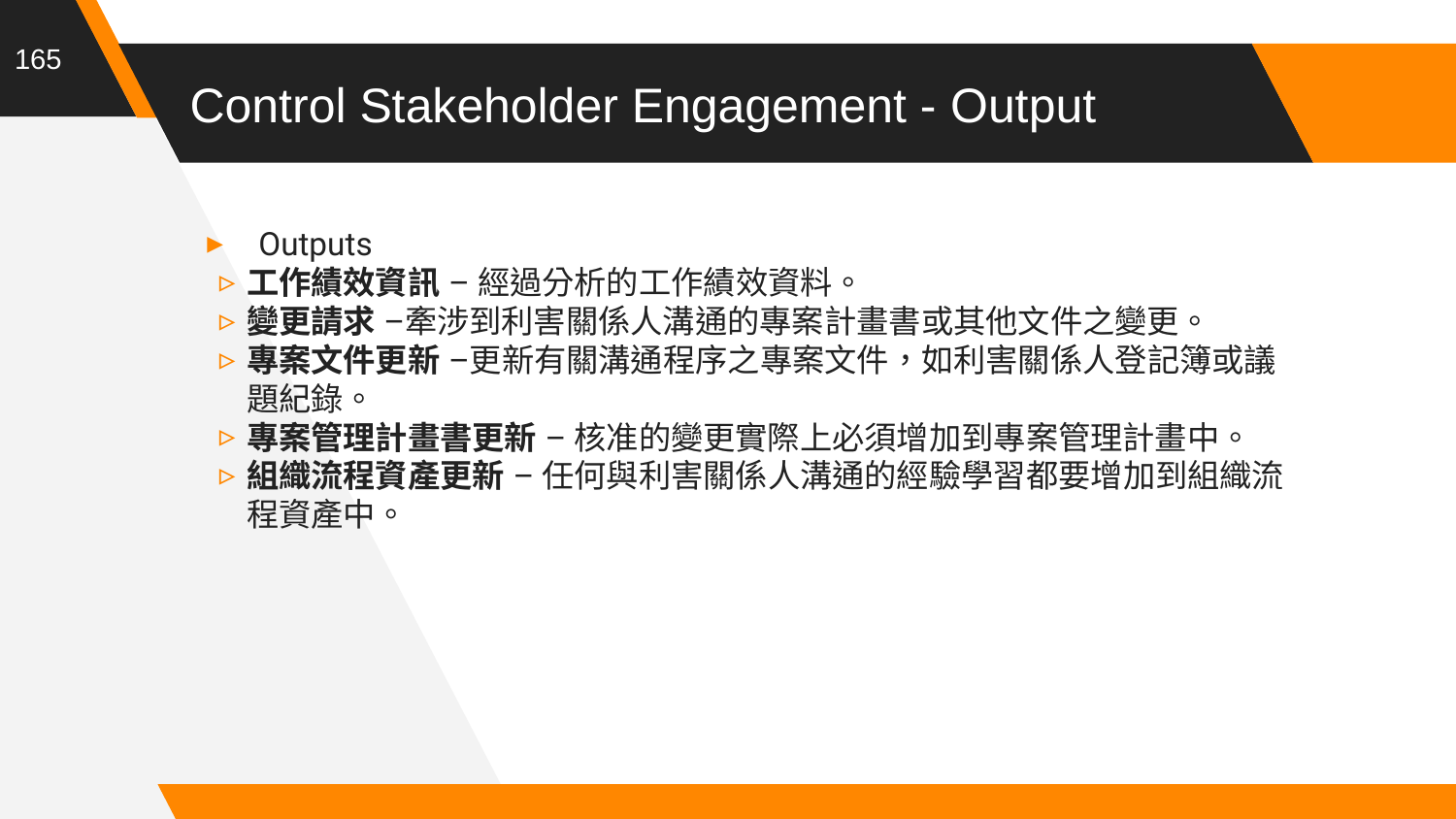

165
# Control Stakeholder Engagement - Output
Outputs
工作績效資訊 – 經過分析的工作績效資料。
變更請求 –牽涉到利害關係人溝通的專案計畫書或其他文件之變更。
專案文件更新 –更新有關溝通程序之專案文件，如利害關係人登記簿或議題紀錄。
專案管理計畫書更新 – 核准的變更實際上必須增加到專案管理計畫中。
組織流程資產更新 – 任何與利害關係人溝通的經驗學習都要增加到組織流程資產中。